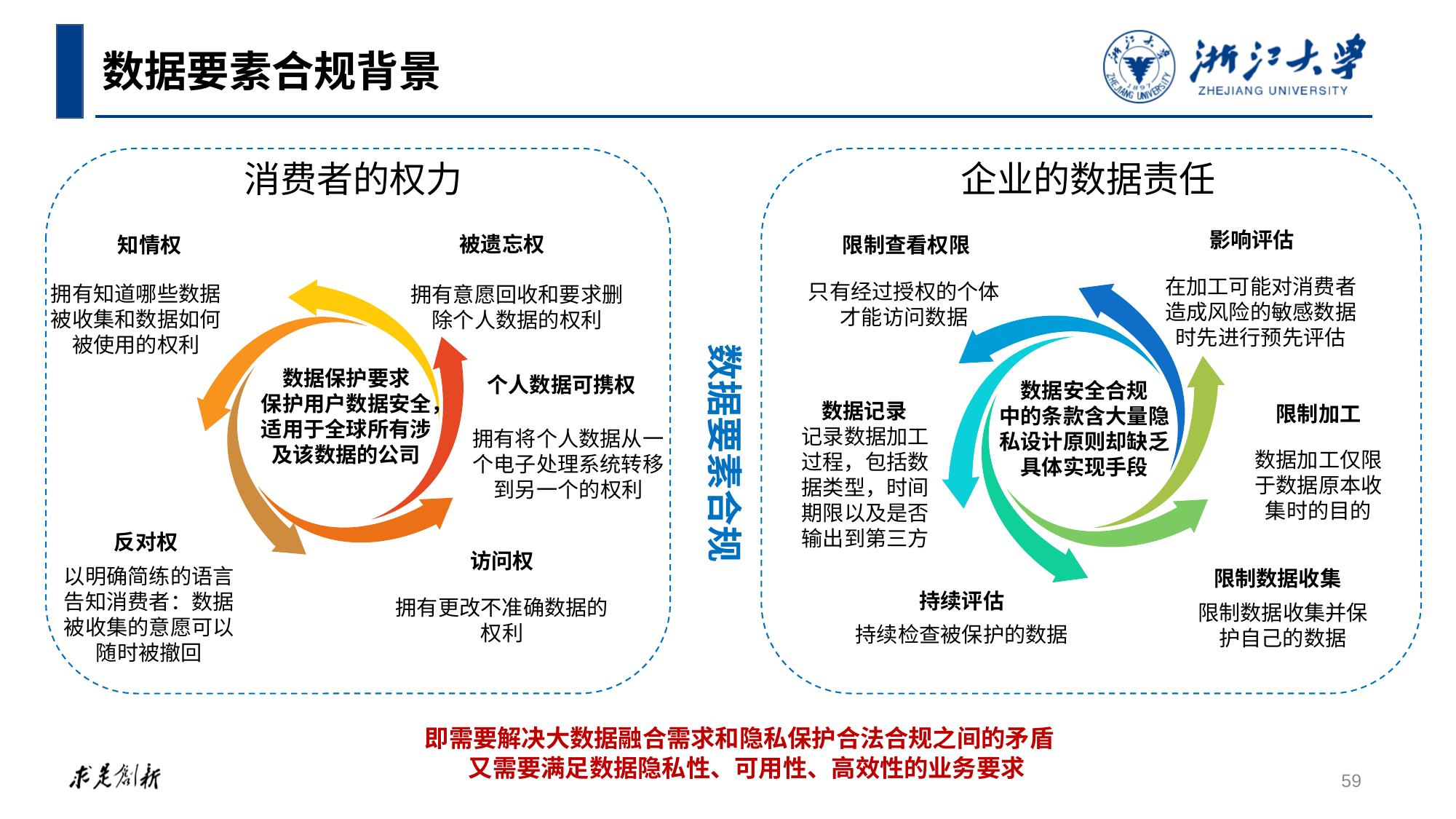

数据要素合规背景

企业的数据责任
消费者的权力
影响评估
在加工可能对消费者造成风险的敏感数据时先进行预先评估
限制查看权限
只有经过授权的个体才能访问数据

数据安全合规
中的条款含大量隐私设计原则却缺乏具体实现手段

数据记录
记录数据加工过程，包括数据类型，时间期限以及是否输出到第三方

限制加工
数据加工仅限于数据原本收集时的目的

限制数据收集
限制数据收集并保护自己的数据
持续评估
持续检查被保护的数据
被遗忘权
拥有意愿回收和要求删除个人数据的权利
知情权
拥有知道哪些数据被收集和数据如何被使用的权利

数据保护要求
保护用户数据安全，适用于全球所有涉及该数据的公司
个人数据可携权
拥有将个人数据从一个电子处理系统转移到另一个的权利

反对权
以明确简练的语言告知消费者：数据被收集的意愿可以随时被撤回
访问权
拥有更改不准确数据的权利
数据要素合规
即需要解决大数据融合需求和隐私保护合法合规之间的矛盾
又需要满足数据隐私性、可用性、高效性的业务要求
59